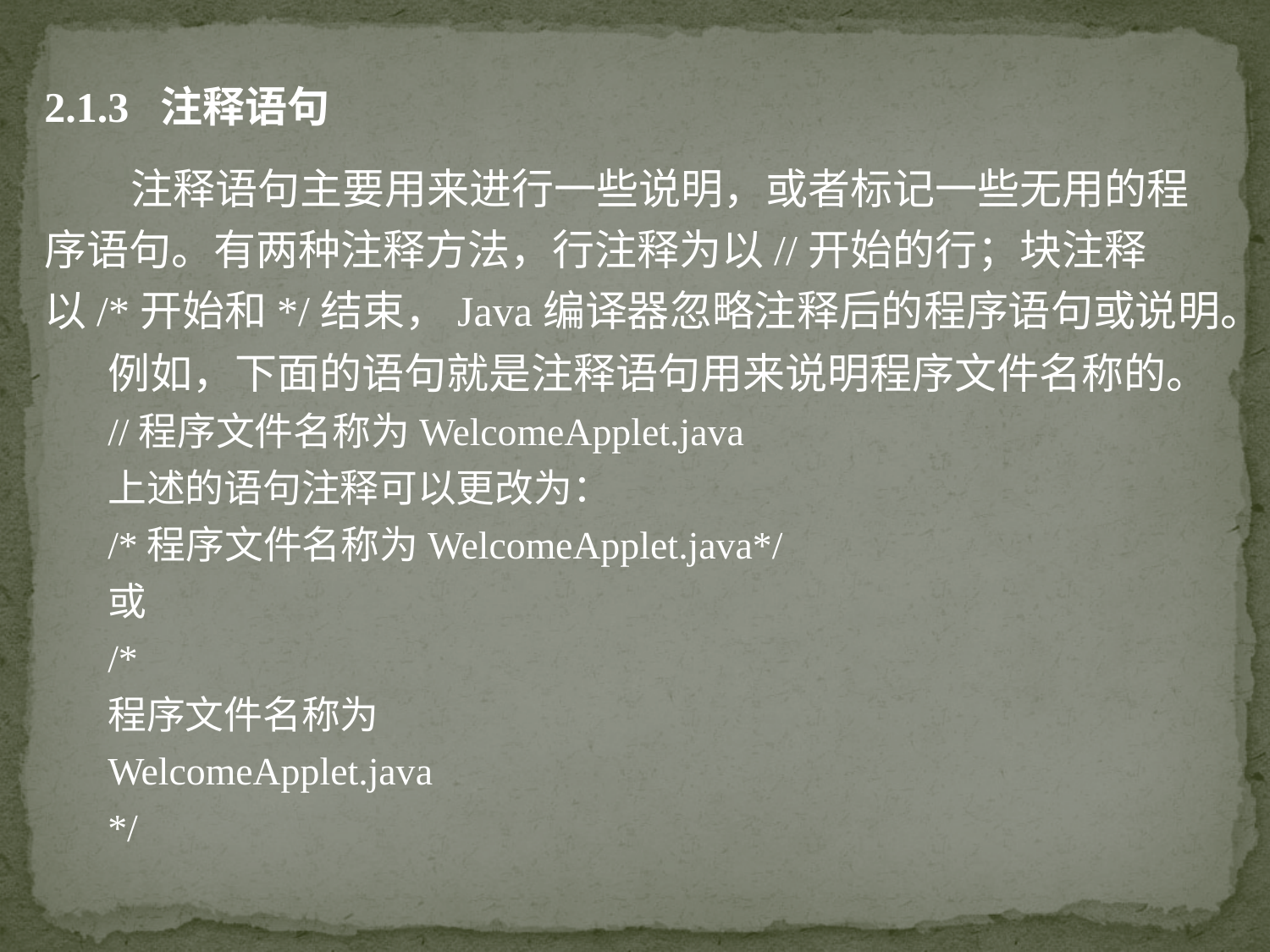

2.1.3  注释语句
        注释语句主要用来进行一些说明，或者标记一些无用的程序语句。有两种注释方法，行注释为以//开始的行；块注释以/*开始和*/结束，Java编译器忽略注释后的程序语句或说明。
例如，下面的语句就是注释语句用来说明程序文件名称的。
//程序文件名称为WelcomeApplet.java
上述的语句注释可以更改为：
/*程序文件名称为WelcomeApplet.java*/
或
/*
程序文件名称为
WelcomeApplet.java
*/